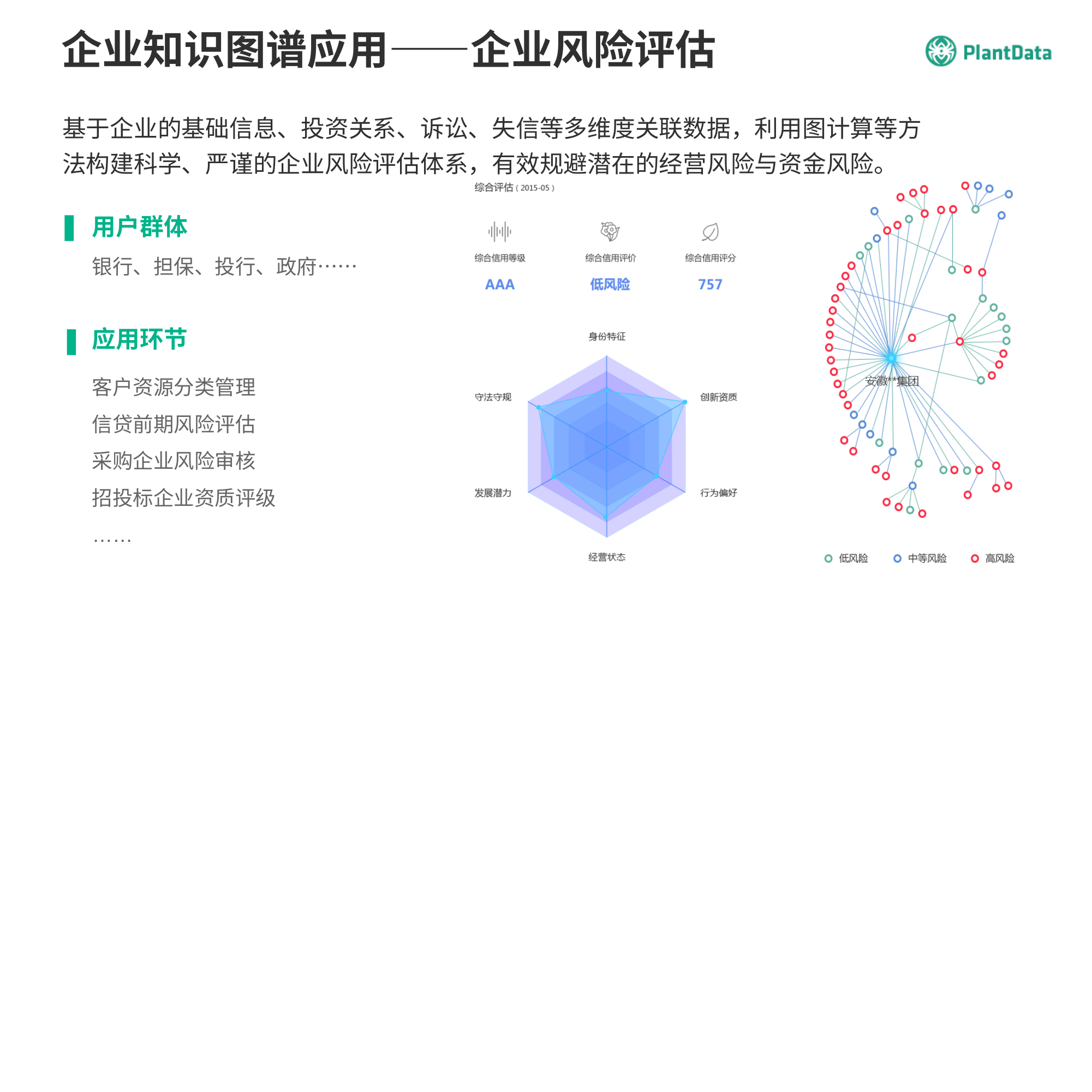

企业知识图谱应用——企业风险评估
基于企业的基础信息、投资关系、诉讼、失信等多维度关联数据，利用图计算等方 法构建科学、严谨的企业风险评估体系，有效规避潜在的经营风险与资金风险。

用户群体

银行、担保、投行、政府……

应用环节

客户资源分类管理 信贷前期风险评估 采购企业风险审核 招投标企业资质评级

……